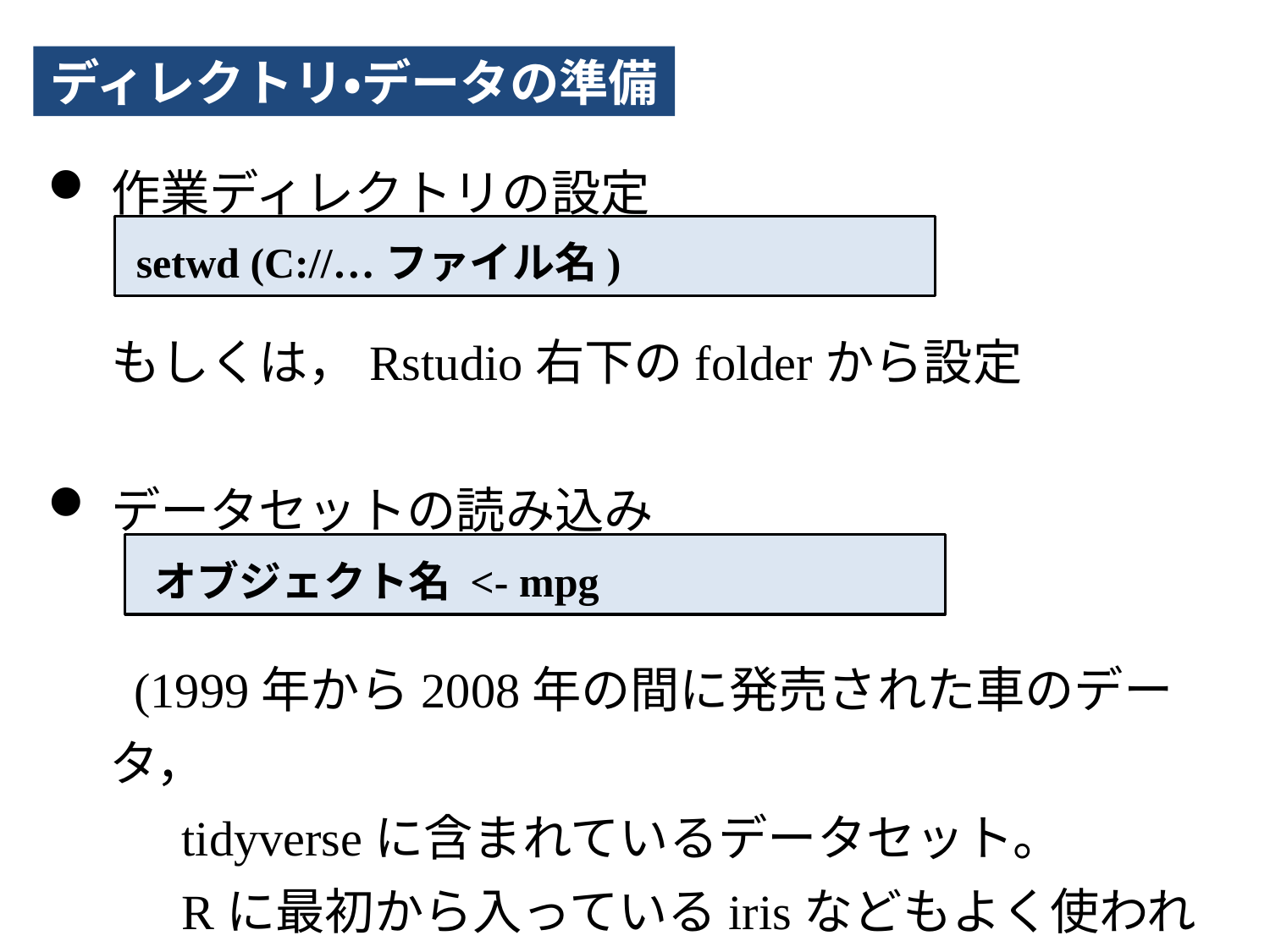

ディレクトリ・データの準備
作業ディレクトリの設定

もしくは，Rstudio右下のfolderから設定

データセットの読み込み

  (1999年から2008年の間に発売された車のデータ，
　 tidyverseに含まれているデータセット。
　 Rに最初から入っているirisなどもよく使われる）
  setwd (C://…ファイル名)

  オブジェクト名 <- mpg